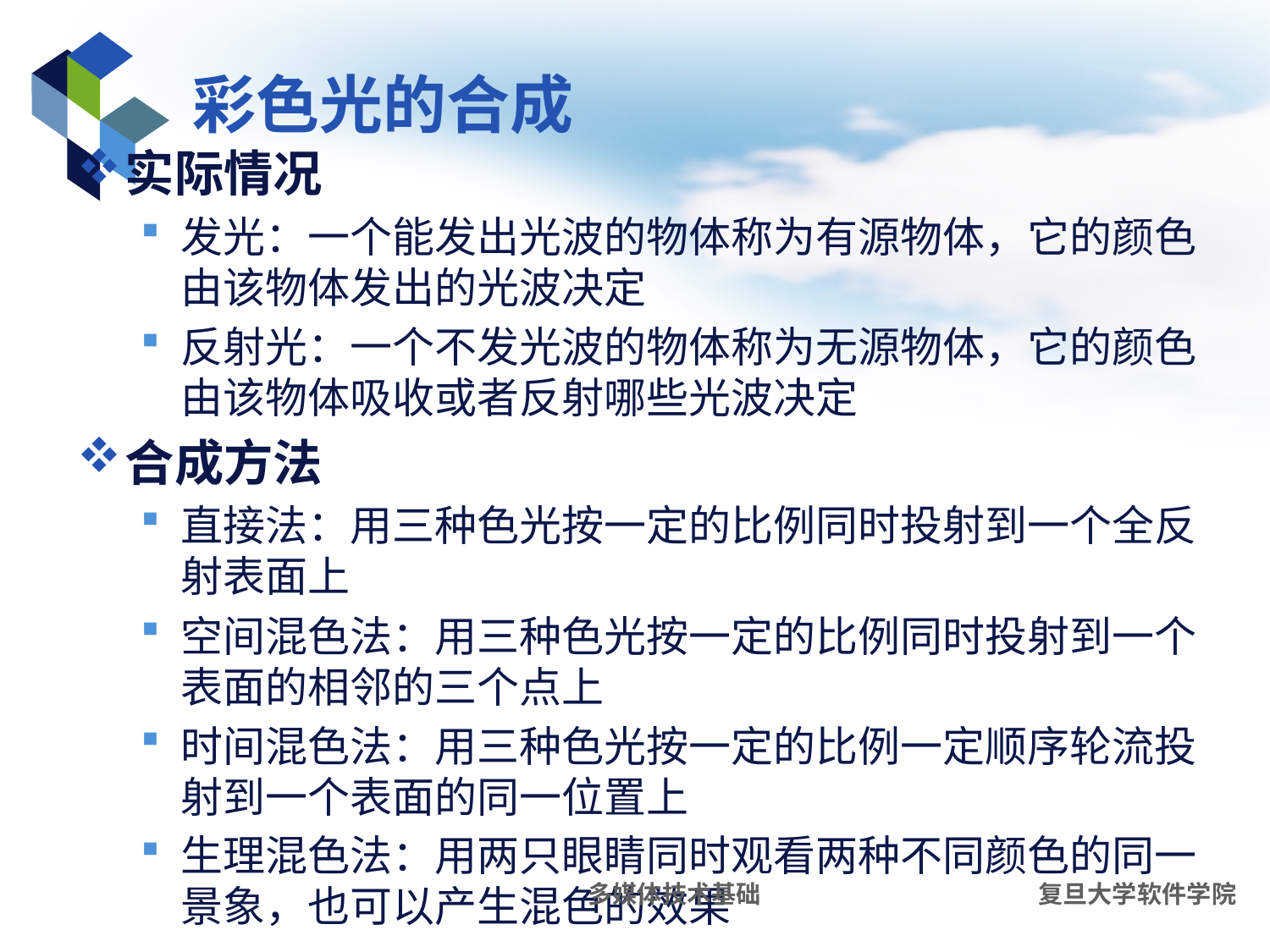

# 彩色光的合成
实际情况
发光：一个能发出光波的物体称为有源物体，它的颜色由该物体发出的光波决定
反射光：一个不发光波的物体称为无源物体，它的颜色由该物体吸收或者反射哪些光波决定
合成方法
直接法：用三种色光按一定的比例同时投射到一个全反射表面上
空间混色法：用三种色光按一定的比例同时投射到一个表面的相邻的三个点上
时间混色法：用三种色光按一定的比例一定顺序轮流投射到一个表面的同一位置上
生理混色法：用两只眼睛同时观看两种不同颜色的同一景象，也可以产生混色的效果
多媒体技术基础